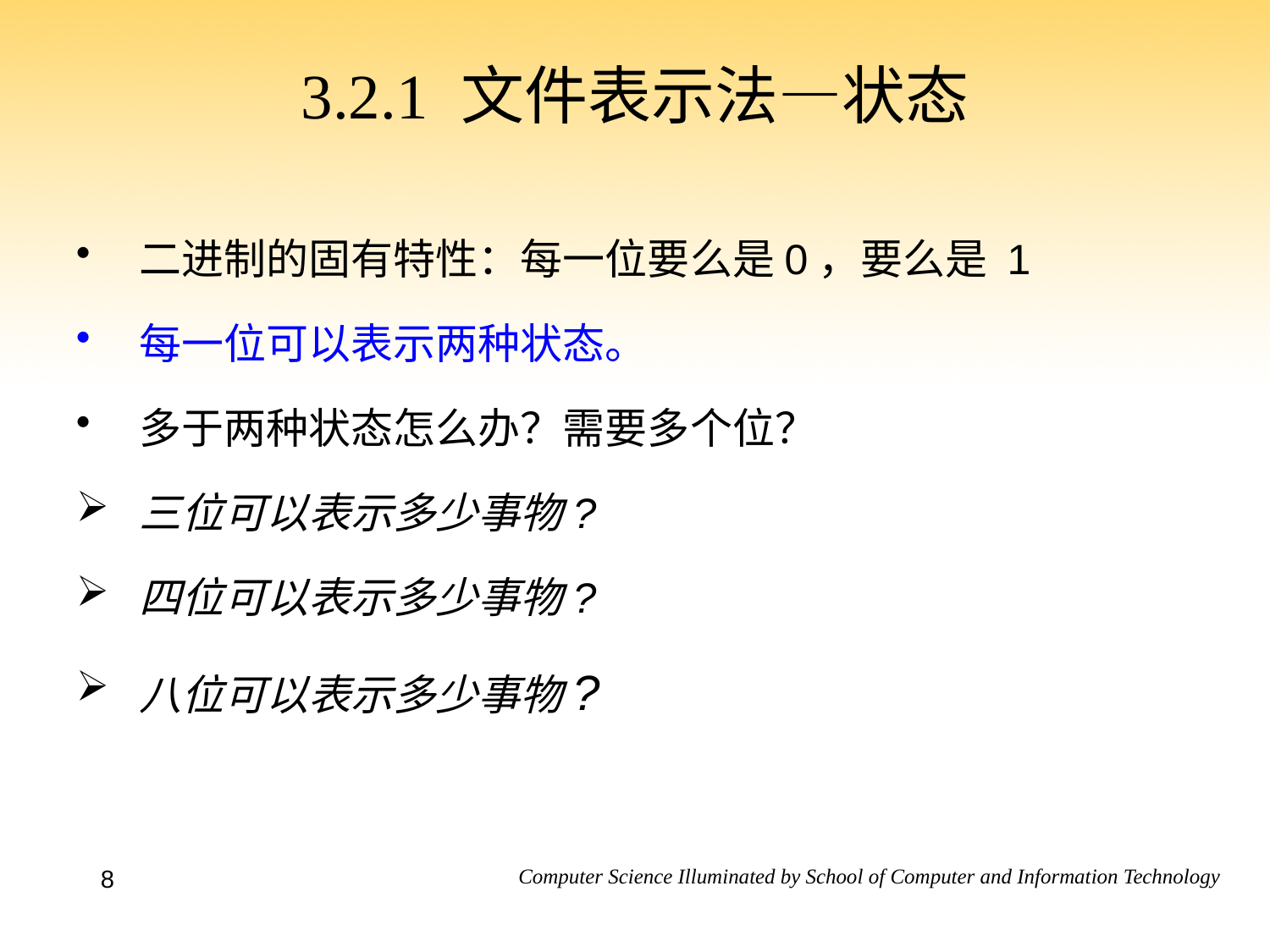

3.2.1 文件表示法—状态
二进制的固有特性：每一位要么是0，要么是 1
每一位可以表示两种状态。
多于两种状态怎么办？需要多个位？
三位可以表示多少事物?
四位可以表示多少事物?
八位可以表示多少事物?
8